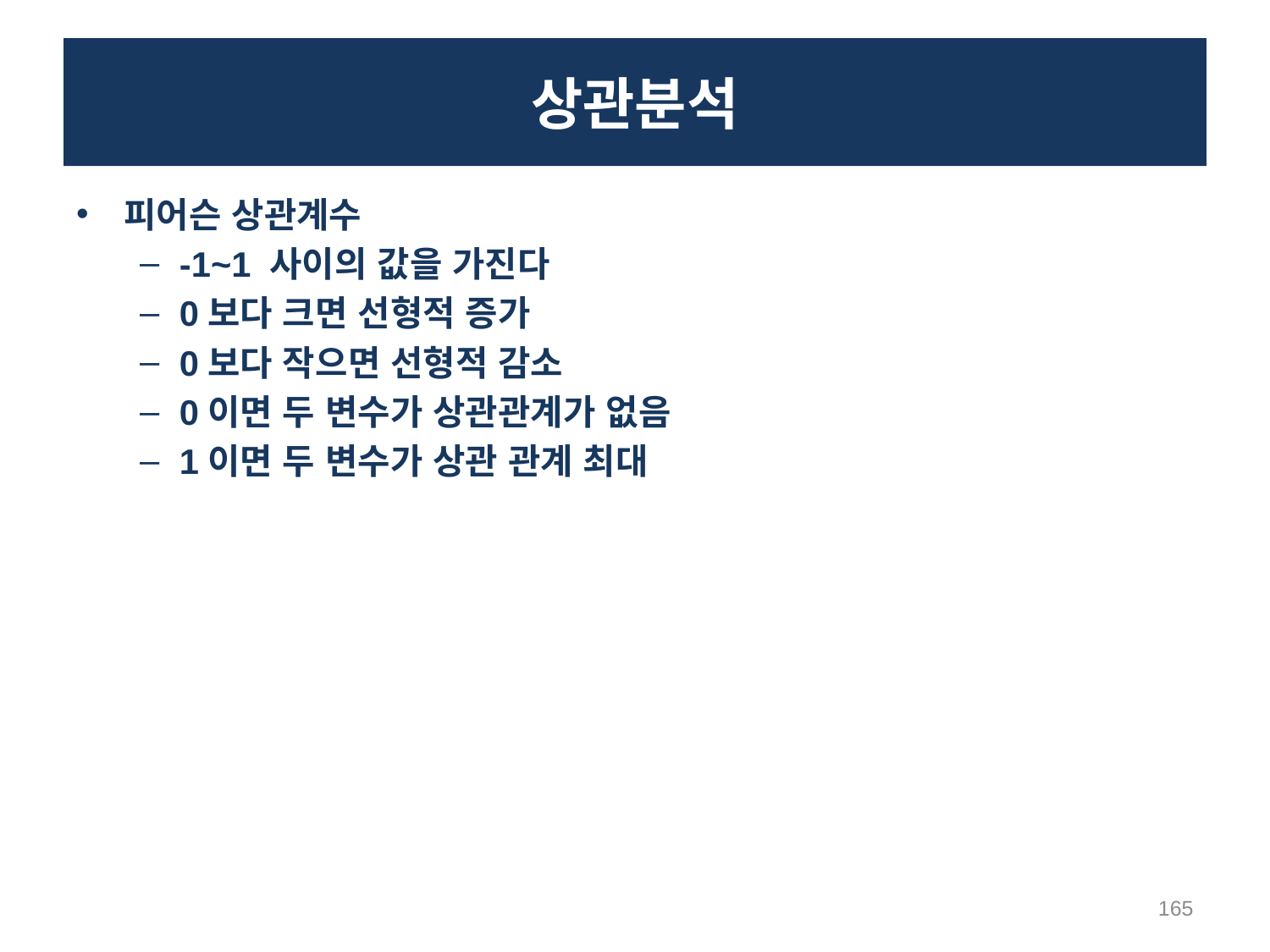

# 상관분석
피어슨 상관계수
-1~1 사이의 값을 가진다
0보다 크면 선형적 증가
0보다 작으면 선형적 감소
0이면 두 변수가 상관관계가 없음
1이면 두 변수가 상관 관계 최대
165